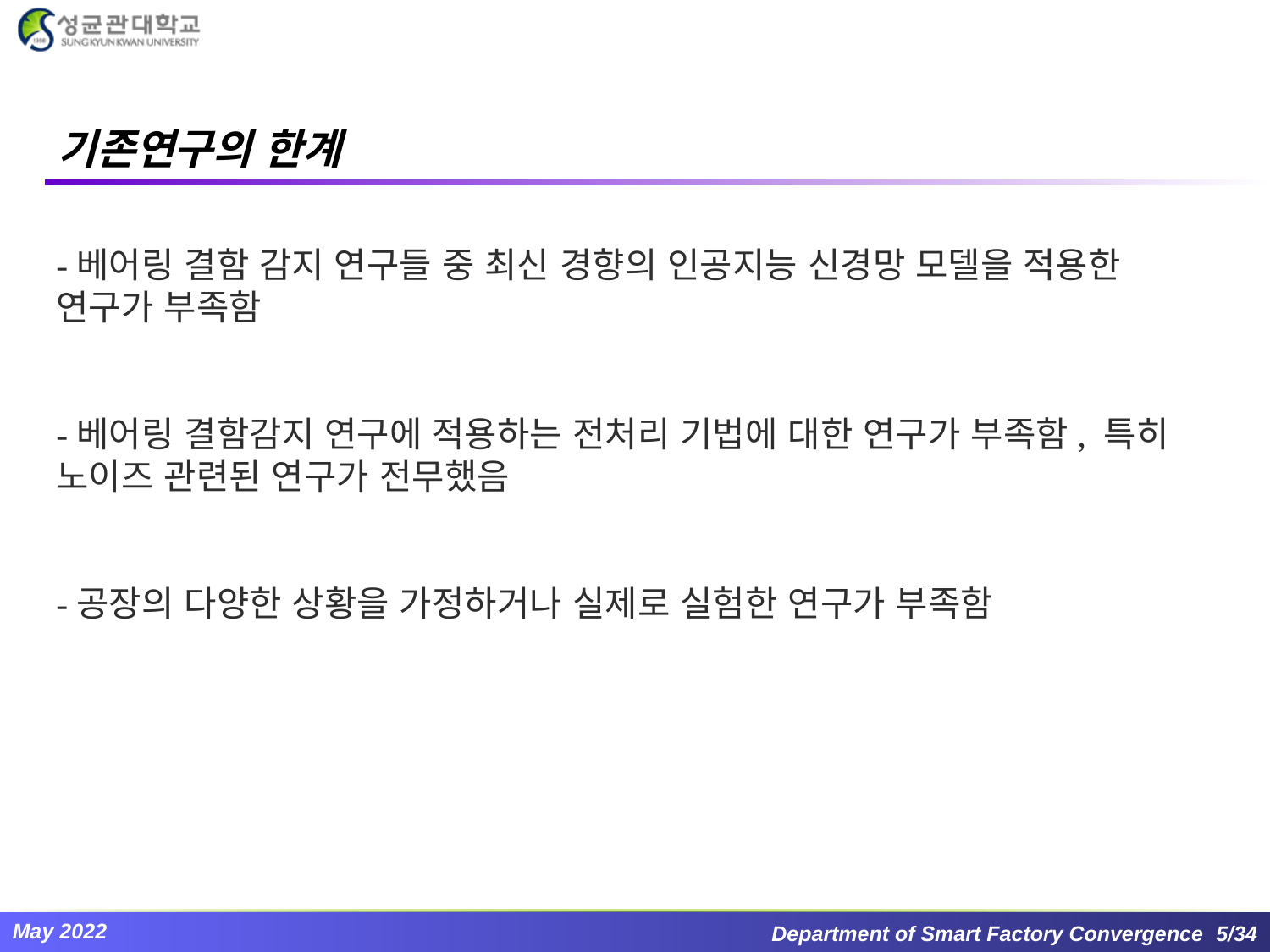

# 기존연구의 한계
-베어링 결함 감지 연구들 중 최신 경향의 인공지능 신경망 모델을 적용한 연구가 부족함

-베어링 결함감지 연구에 적용하는 전처리 기법에 대한 연구가 부족함, 특히 노이즈 관련된 연구가 전무했음

-공장의 다양한 상황을 가정하거나 실제로 실험한 연구가 부족함